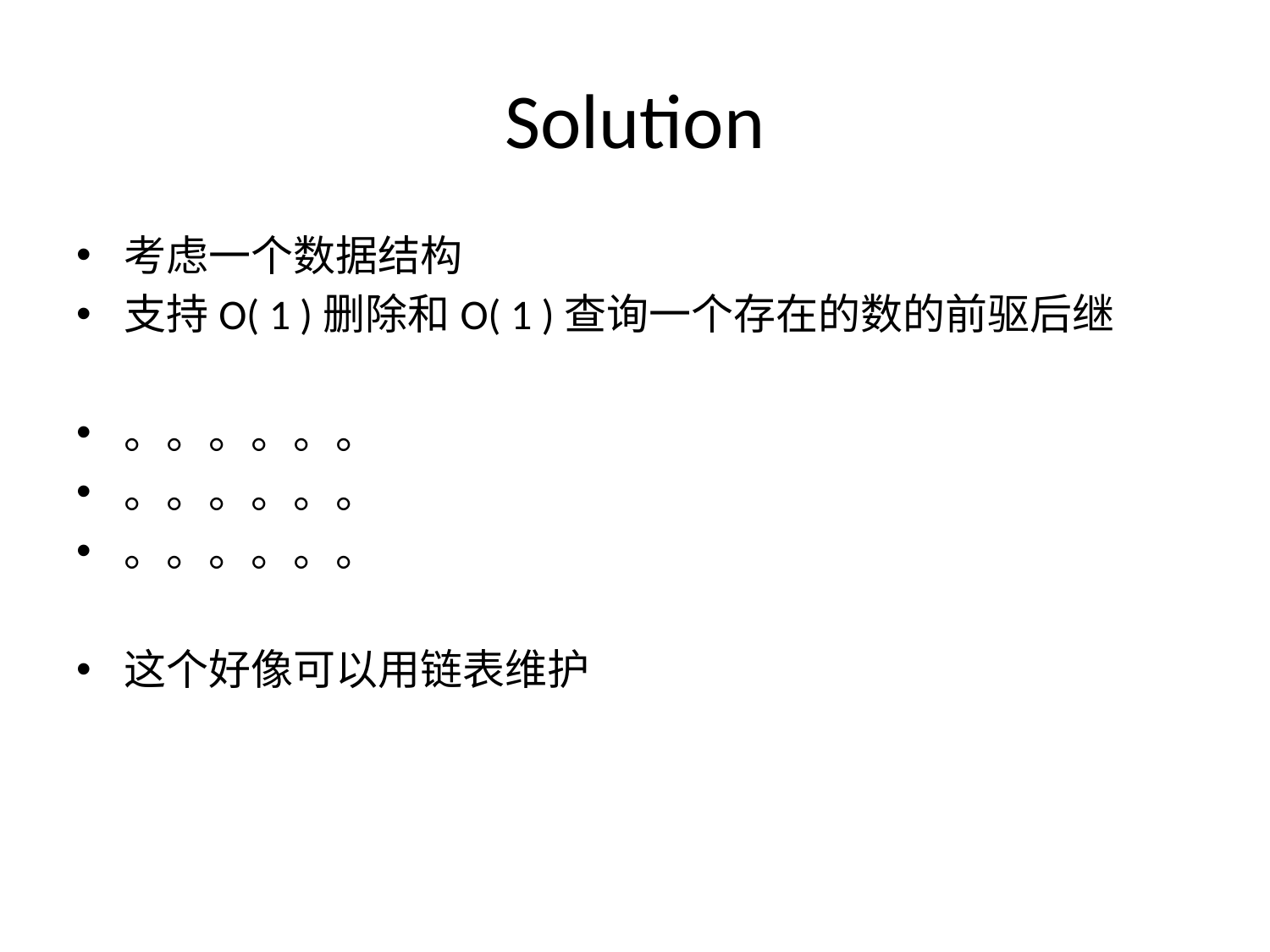

# Solution
考虑一个数据结构
支持O( 1 )删除和O( 1 )查询一个存在的数的前驱后继

。。。。。。
。。。。。。
。。。。。。

这个好像可以用链表维护